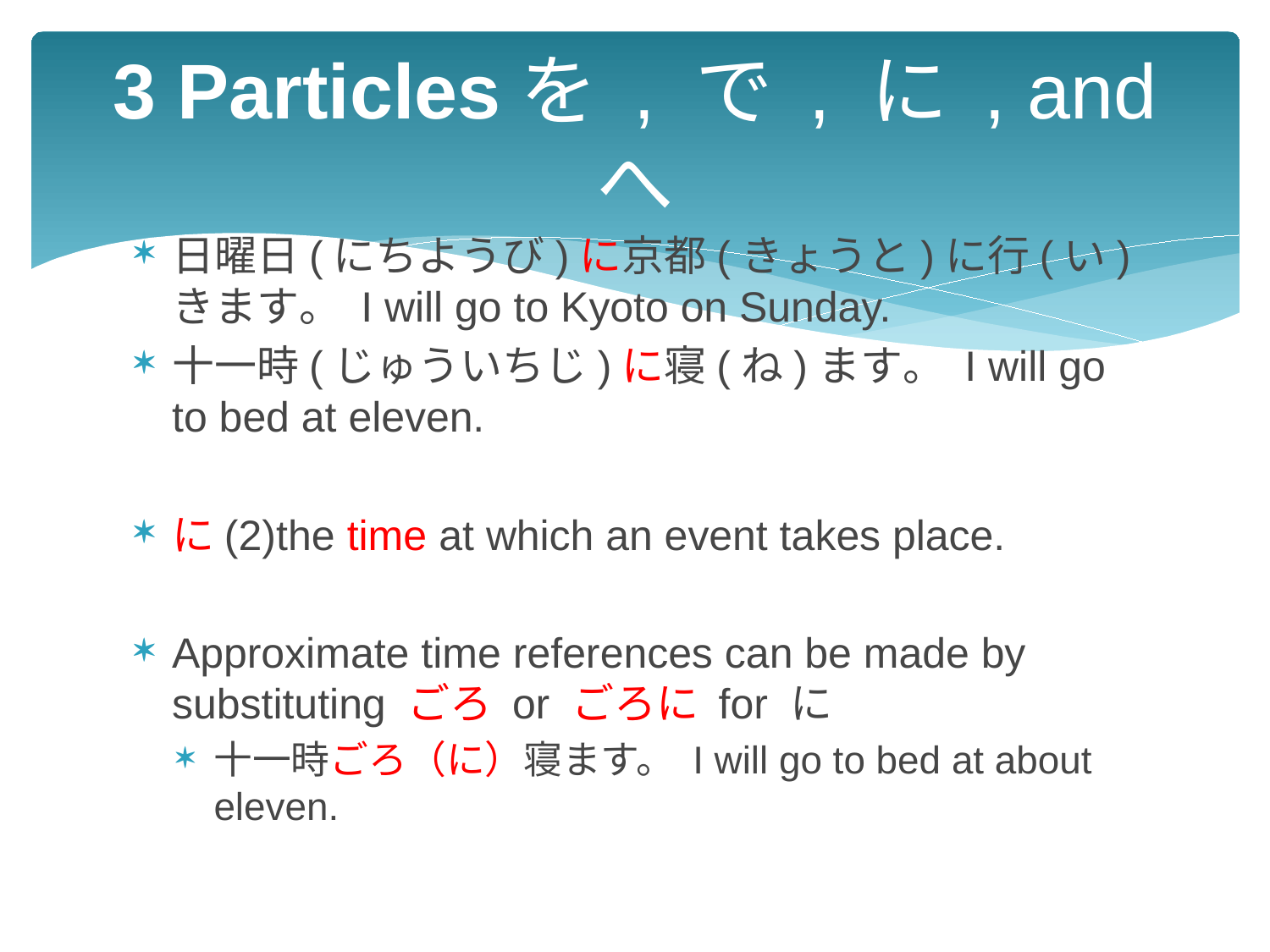

# 3 Particlesを , で , に , and へ
日曜日(にちようび)に京都(きょうと)に行(い)きます。 I will go to Kyoto on Sunday.
十一時(じゅういちじ)に寝(ね)ます。 I will go to bed at eleven.

に(2)the time at which an event takes place.

Approximate time references can be made by substituting ごろ or ごろに for に
十一時ごろ（に）寝ます。 I will go to bed at about eleven.